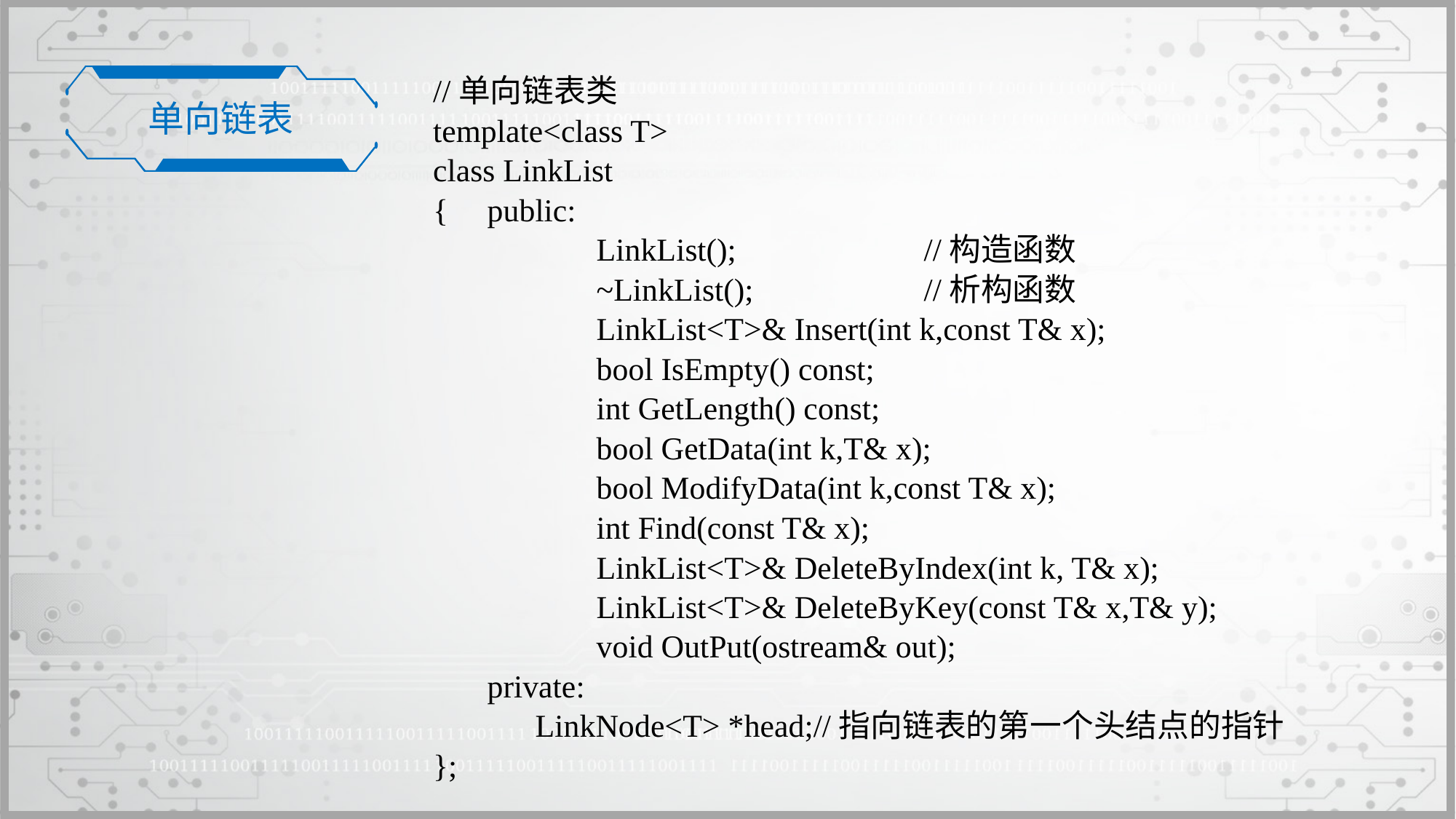

单向链表
//单向链表类
template<class T>
class LinkList
{	public:
		LinkList();		//构造函数
		~LinkList();		//析构函数
		LinkList<T>& Insert(int k,const T& x);
		bool IsEmpty() const;
		int GetLength() const;
		bool GetData(int k,T& x);
		bool ModifyData(int k,const T& x);
		int Find(const T& x);
		LinkList<T>& DeleteByIndex(int k, T& x);
		LinkList<T>& DeleteByKey(const T& x,T& y);
		void OutPut(ostream& out);
	private:
	      LinkNode<T> *head;//指向链表的第一个头结点的指针
};